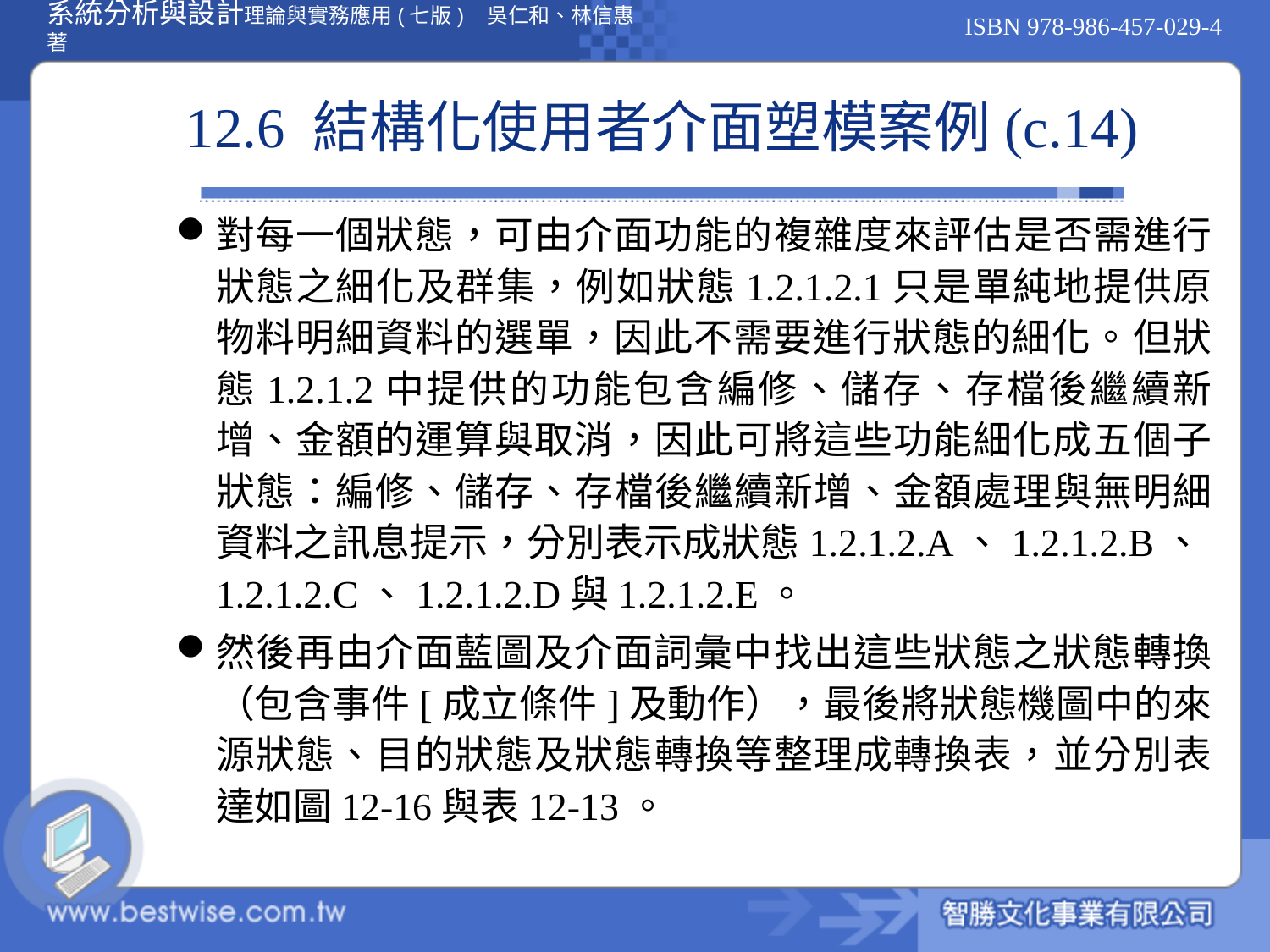

# 12.6 結構化使用者介面塑模案例(c.14)
對每一個狀態，可由介面功能的複雜度來評估是否需進行狀態之細化及群集，例如狀態1.2.1.2.1只是單純地提供原物料明細資料的選單，因此不需要進行狀態的細化。但狀態1.2.1.2中提供的功能包含編修、儲存、存檔後繼續新增、金額的運算與取消，因此可將這些功能細化成五個子狀態：編修、儲存、存檔後繼續新增、金額處理與無明細資料之訊息提示，分別表示成狀態1.2.1.2.A、1.2.1.2.B、1.2.1.2.C、1.2.1.2.D與1.2.1.2.E。
然後再由介面藍圖及介面詞彙中找出這些狀態之狀態轉換（包含事件[成立條件]及動作），最後將狀態機圖中的來源狀態、目的狀態及狀態轉換等整理成轉換表，並分別表達如圖12-16與表12-13。